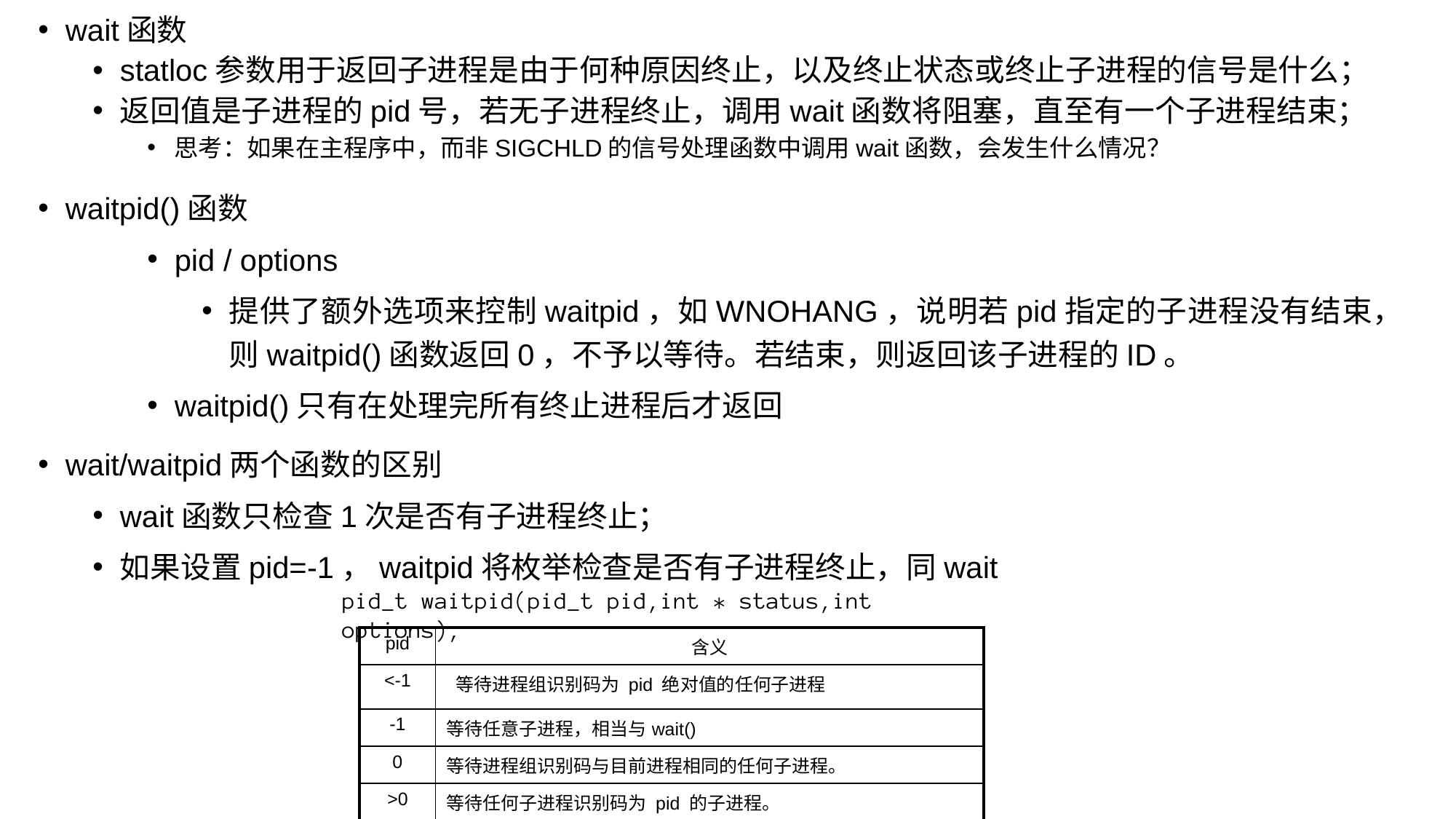

wait函数
statloc参数用于返回子进程是由于何种原因终止，以及终止状态或终止子进程的信号是什么；
返回值是子进程的pid号，若无子进程终止，调用wait函数将阻塞，直至有一个子进程结束；
思考：如果在主程序中，而非SIGCHLD的信号处理函数中调用wait函数，会发生什么情况？
waitpid()函数
pid / options
提供了额外选项来控制waitpid，如WNOHANG，说明若pid指定的子进程没有结束，则waitpid()函数返回0，不予以等待。若结束，则返回该子进程的ID。
waitpid()只有在处理完所有终止进程后才返回
wait/waitpid两个函数的区别
wait函数只检查1次是否有子进程终止；
如果设置pid=-1，waitpid将枚举检查是否有子进程终止，同wait
pid_t waitpid(pid_t pid,int * status,int options);
| pid | 含义 |
| --- | --- |
| <-1 | 等待进程组识别码为 pid 绝对值的任何子进程 |
| -1 | 等待任意子进程，相当与wait() |
| 0 | 等待进程组识别码与目前进程相同的任何子进程。 |
| >0 | 等待任何子进程识别码为 pid 的子进程。 |